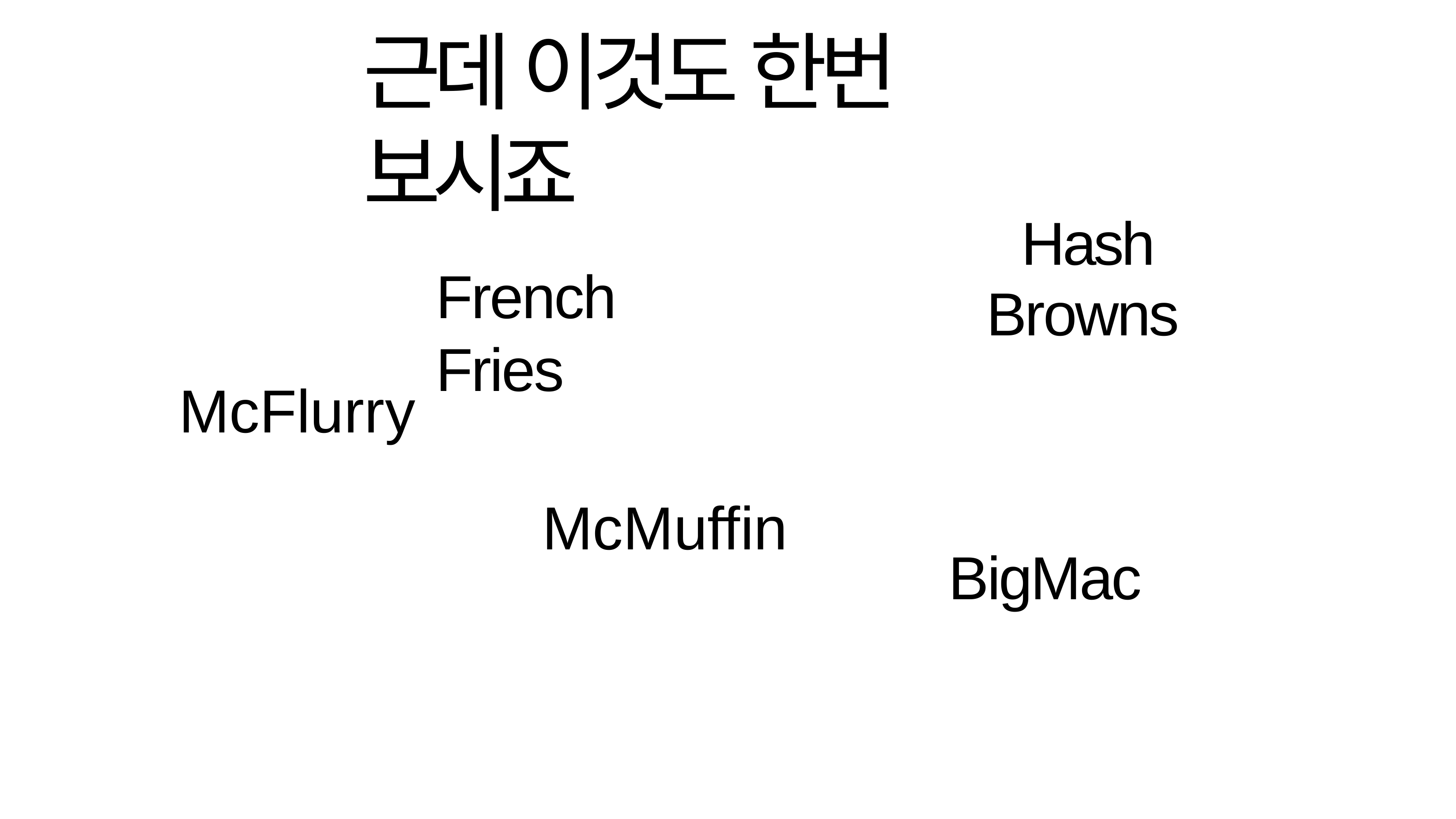

# 근데 이것도 한번 보시죠
Hash  Browns
French Fries
McFlurry
McMuffin
BigMac